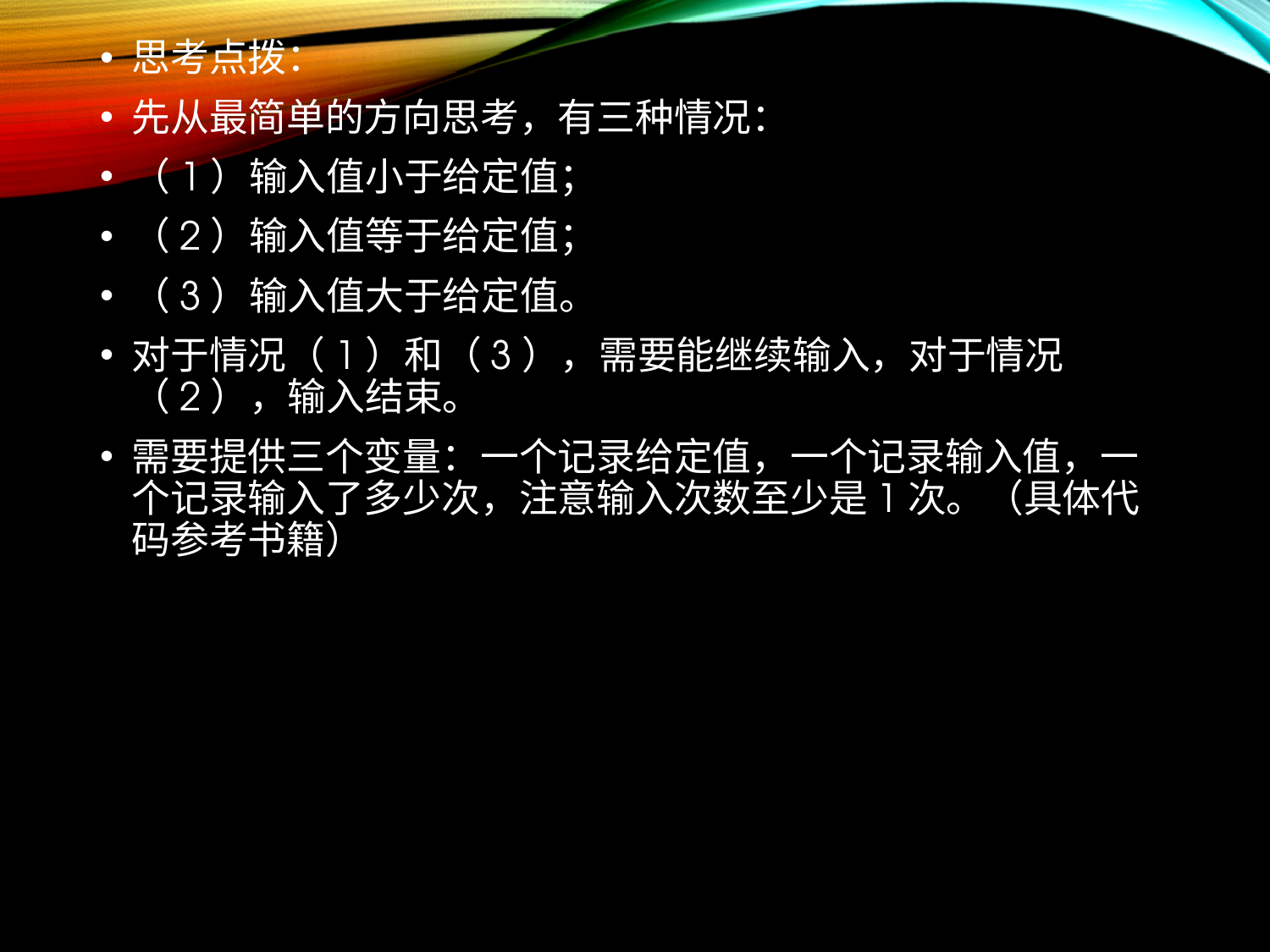

思考点拨：
先从最简单的方向思考，有三种情况：
（1）输入值小于给定值；
（2）输入值等于给定值；
（3）输入值大于给定值。
对于情况（1）和（3），需要能继续输入，对于情况（2），输入结束。
需要提供三个变量：一个记录给定值，一个记录输入值，一个记录输入了多少次，注意输入次数至少是1次。（具体代码参考书籍）